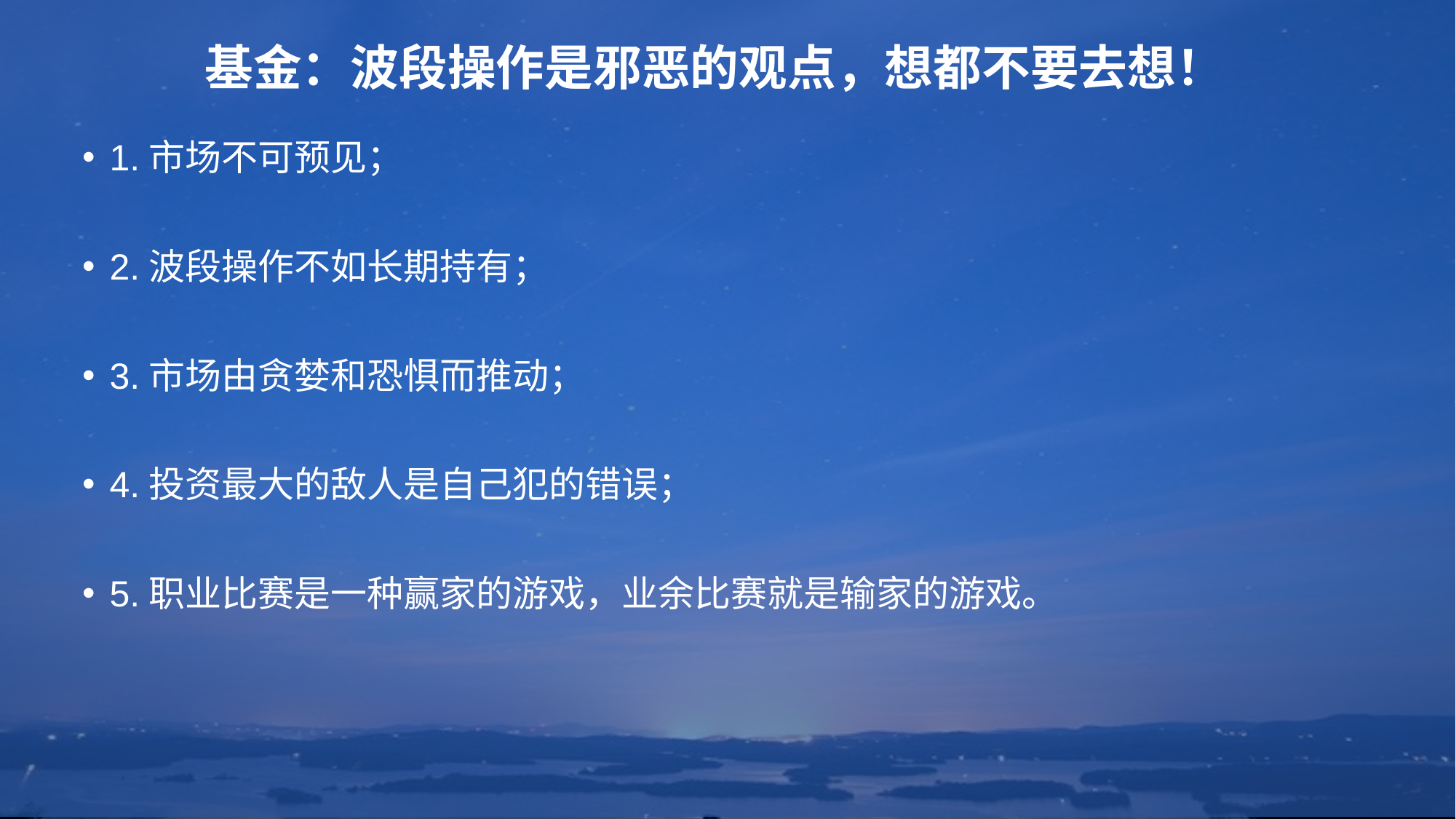

# 基金：波段操作是邪恶的观点，想都不要去想！
1.市场不可预见；

2.波段操作不如长期持有；

3.市场由贪婪和恐惧而推动；

4.投资最大的敌人是自己犯的错误；

5.职业比赛是一种赢家的游戏，业余比赛就是输家的游戏。